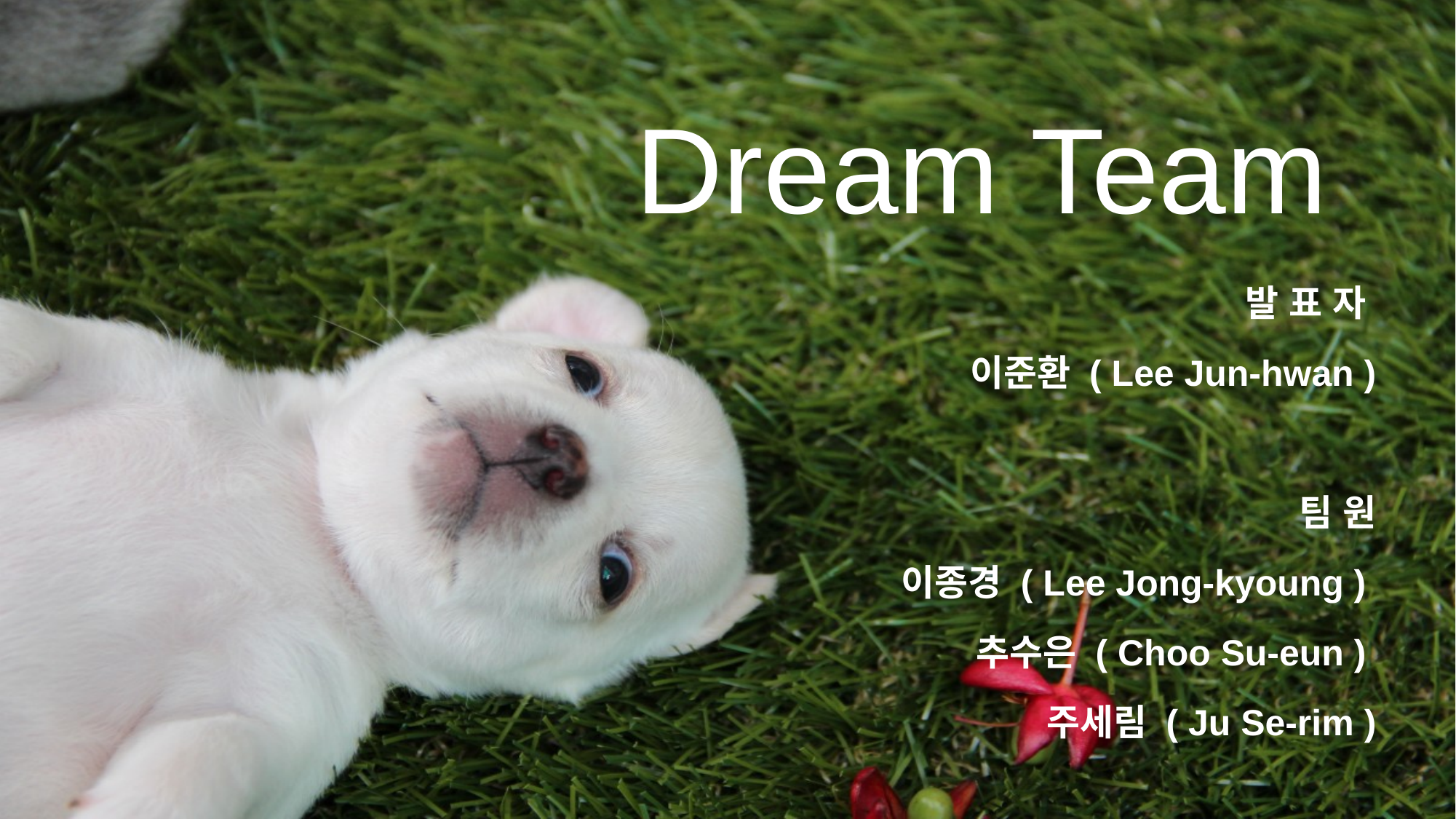

Dream Team

	발 표 자
 이준환 ( Lee Jun-hwan )

팀 원
이종경 ( Lee Jong-kyoung )
추수은 ( Choo Su-eun )
주세림 ( Ju Se-rim )